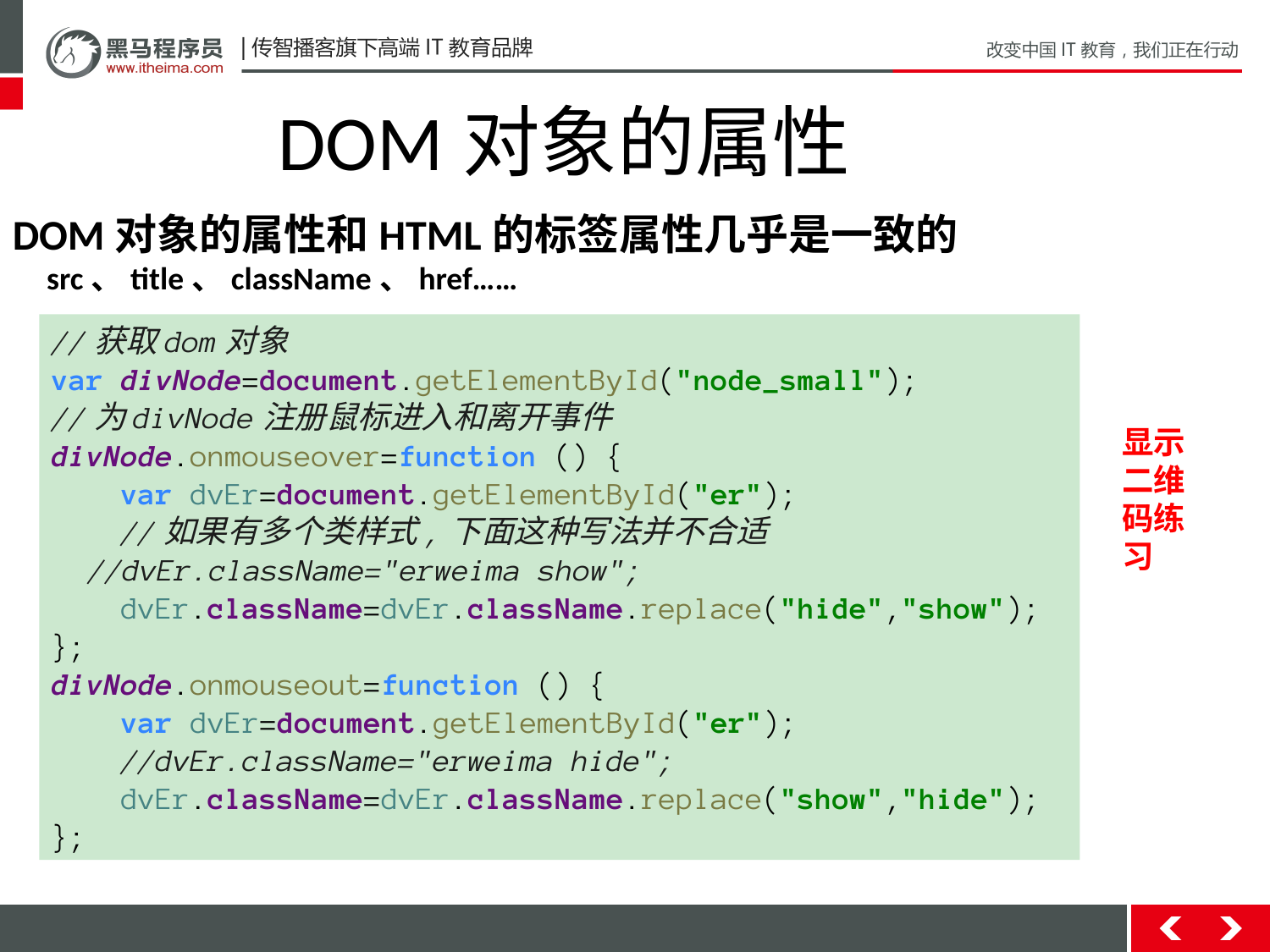

DOM对象的属性
DOM对象的属性和HTML的标签属性几乎是一致的
src、title、className、href……
//获取dom对象
var divNode=document.getElementById("node_small");
//为divNode注册鼠标进入和离开事件
divNode.onmouseover=function () {
    var dvEr=document.getElementById("er");
    //如果有多个类样式,下面这种写法并不合适
    //dvEr.className="erweima show";
    dvEr.className=dvEr.className.replace("hide","show");
};
divNode.onmouseout=function () {
    var dvEr=document.getElementById("er");
    //dvEr.className="erweima hide";
    dvEr.className=dvEr.className.replace("show","hide");
};
显示二维码练习